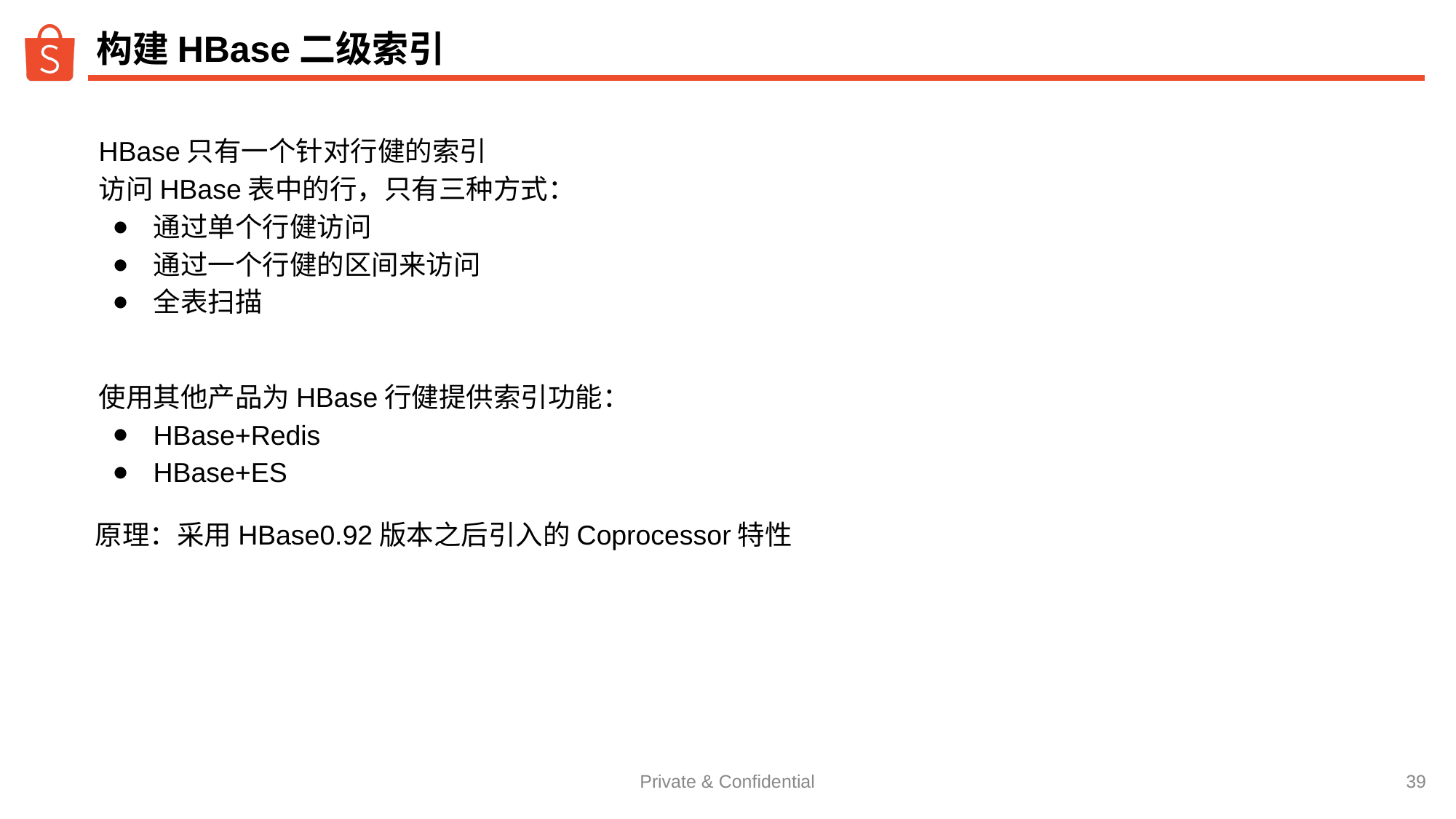

# 构建HBase二级索引
HBase只有一个针对行健的索引
访问HBase表中的行，只有三种方式：
通过单个行健访问
通过一个行健的区间来访问
全表扫描

使用其他产品为HBase行健提供索引功能：
HBase+Redis
HBase+ES

原理：采用HBase0.92版本之后引入的Coprocessor特性
39
Private & Confidential